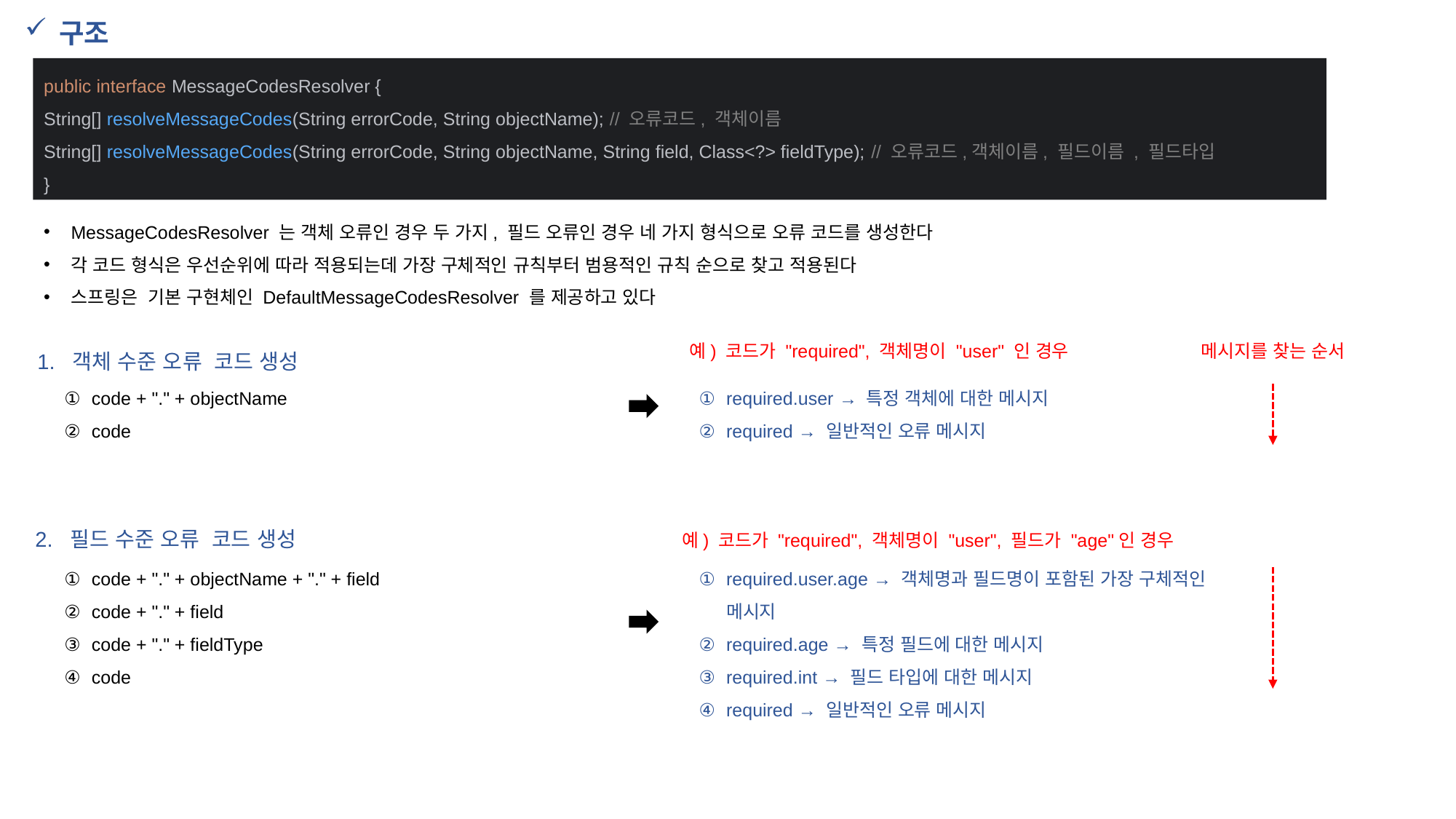

구조
public interface MessageCodesResolver {
String[] resolveMessageCodes(String errorCode, String objectName); // 오류코드, 객체이름
String[] resolveMessageCodes(String errorCode, String objectName, String field, Class<?> fieldType); // 오류코드,객체이름, 필드이름 , 필드타입
}
MessageCodesResolver 는 객체 오류인 경우 두 가지, 필드 오류인 경우 네 가지 형식으로 오류 코드를 생성한다
각 코드 형식은 우선순위에 따라 적용되는데 가장 구체적인 규칙부터 범용적인 규칙 순으로 찾고 적용된다
스프링은  기본 구현체인 DefaultMessageCodesResolver 를 제공하고 있다
예) 코드가 "required", 객체명이 "user" 인 경우
메시지를 찾는 순서
1.  객체 수준 오류  코드 생성
required.user → 특정 객체에 대한 메시지
required → 일반적인 오류 메시지
code + "." + objectName
code

2.  필드 수준 오류  코드 생성
예) 코드가 "required", 객체명이 "user", 필드가 "age"인 경우
code + "." + objectName + "." + field
code + "." + field
code + "." + fieldType
code
required.user.age → 객체명과 필드명이 포함된 가장 구체적인 메시지
required.age → 특정 필드에 대한 메시지
required.int → 필드 타입에 대한 메시지
required → 일반적인 오류 메시지